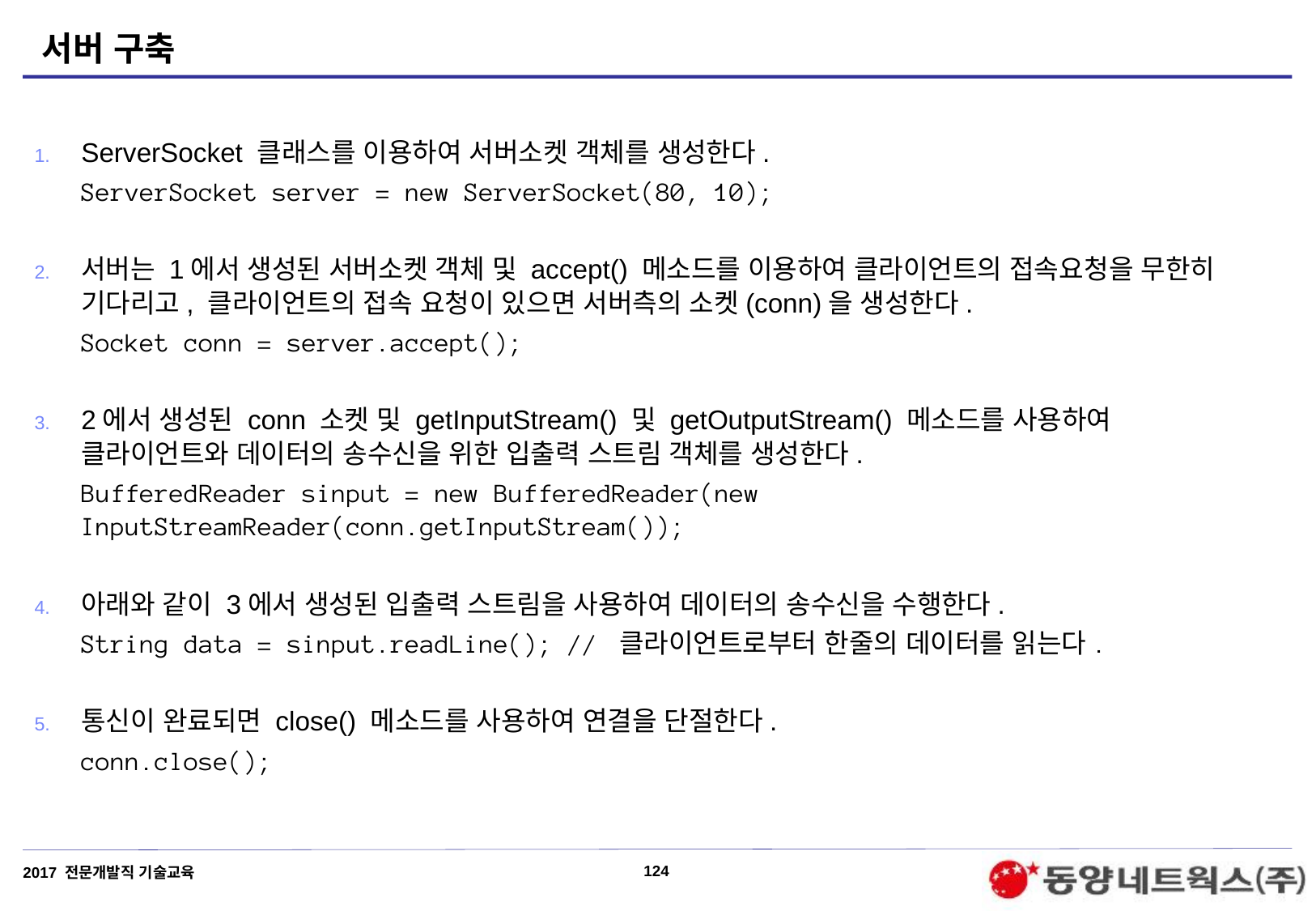

# 서버 구축
ServerSocket 클래스를 이용하여 서버소켓 객체를 생성한다.
	ServerSocket server = new ServerSocket(80, 10);

서버는 1에서 생성된 서버소켓 객체 및 accept() 메소드를 이용하여 클라이언트의 접속요청을 무한히 기다리고, 클라이언트의 접속 요청이 있으면 서버측의 소켓(conn)을 생성한다.
	Socket conn = server.accept();

2에서 생성된 conn 소켓 및 getInputStream() 및 getOutputStream() 메소드를 사용하여 클라이언트와 데이터의 송수신을 위한 입출력 스트림 객체를 생성한다.
	BufferedReader sinput = new BufferedReader(new InputStreamReader(conn.getInputStream());

아래와 같이 3에서 생성된 입출력 스트림을 사용하여 데이터의 송수신을 수행한다.
	String data = sinput.readLine(); // 클라이언트로부터 한줄의 데이터를 읽는다.

통신이 완료되면 close() 메소드를 사용하여 연결을 단절한다.
	conn.close();